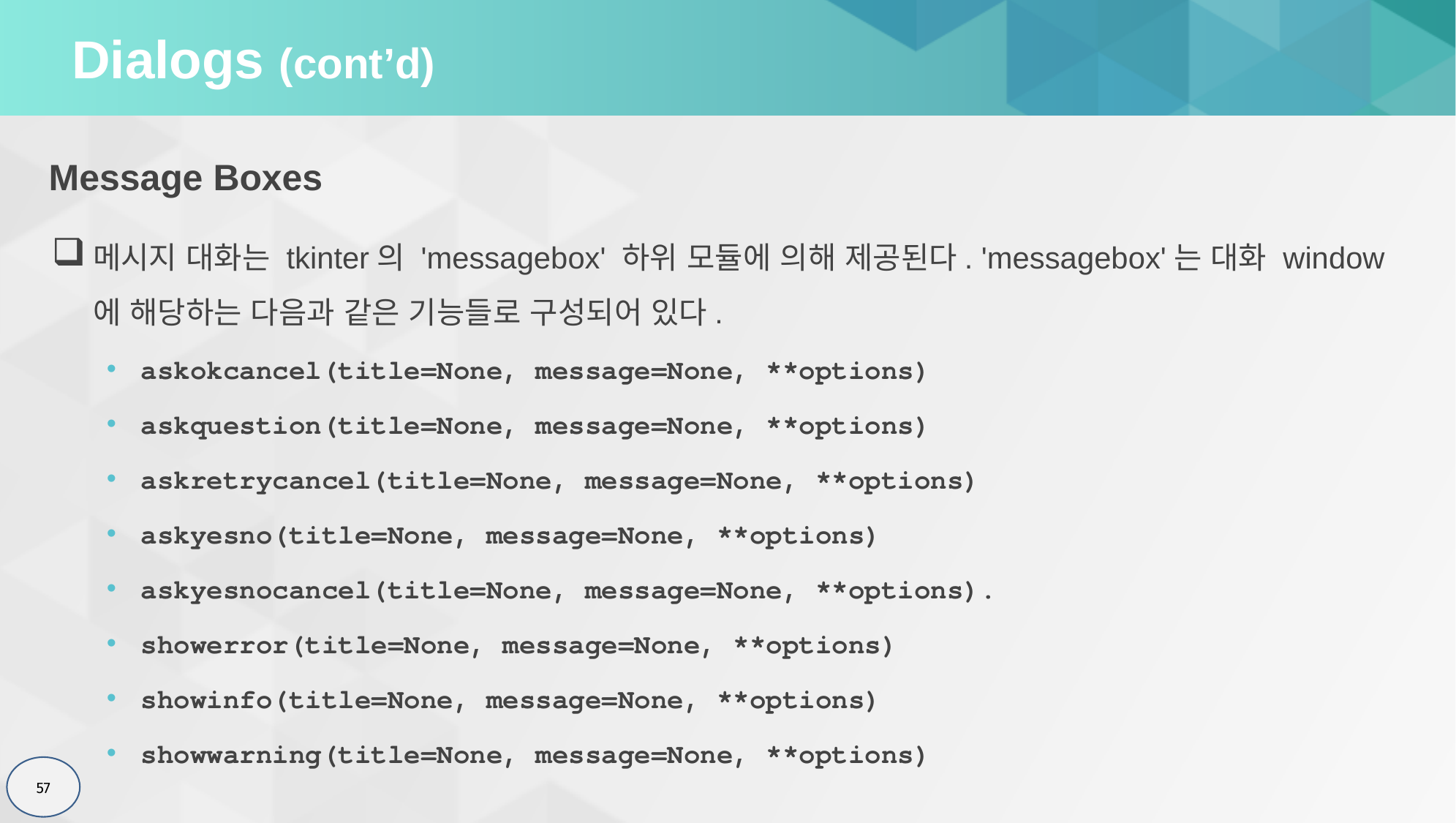

# Dialogs (cont’d)
Message Boxes
메시지 대화는 tkinter의 'messagebox' 하위 모듈에 의해 제공된다. 'messagebox'는 대화 window에 해당하는 다음과 같은 기능들로 구성되어 있다.
askokcancel(title=None, message=None, **options)
askquestion(title=None, message=None, **options)
askretrycancel(title=None, message=None, **options)
askyesno(title=None, message=None, **options)
askyesnocancel(title=None, message=None, **options).
showerror(title=None, message=None, **options)
showinfo(title=None, message=None, **options)
showwarning(title=None, message=None, **options)